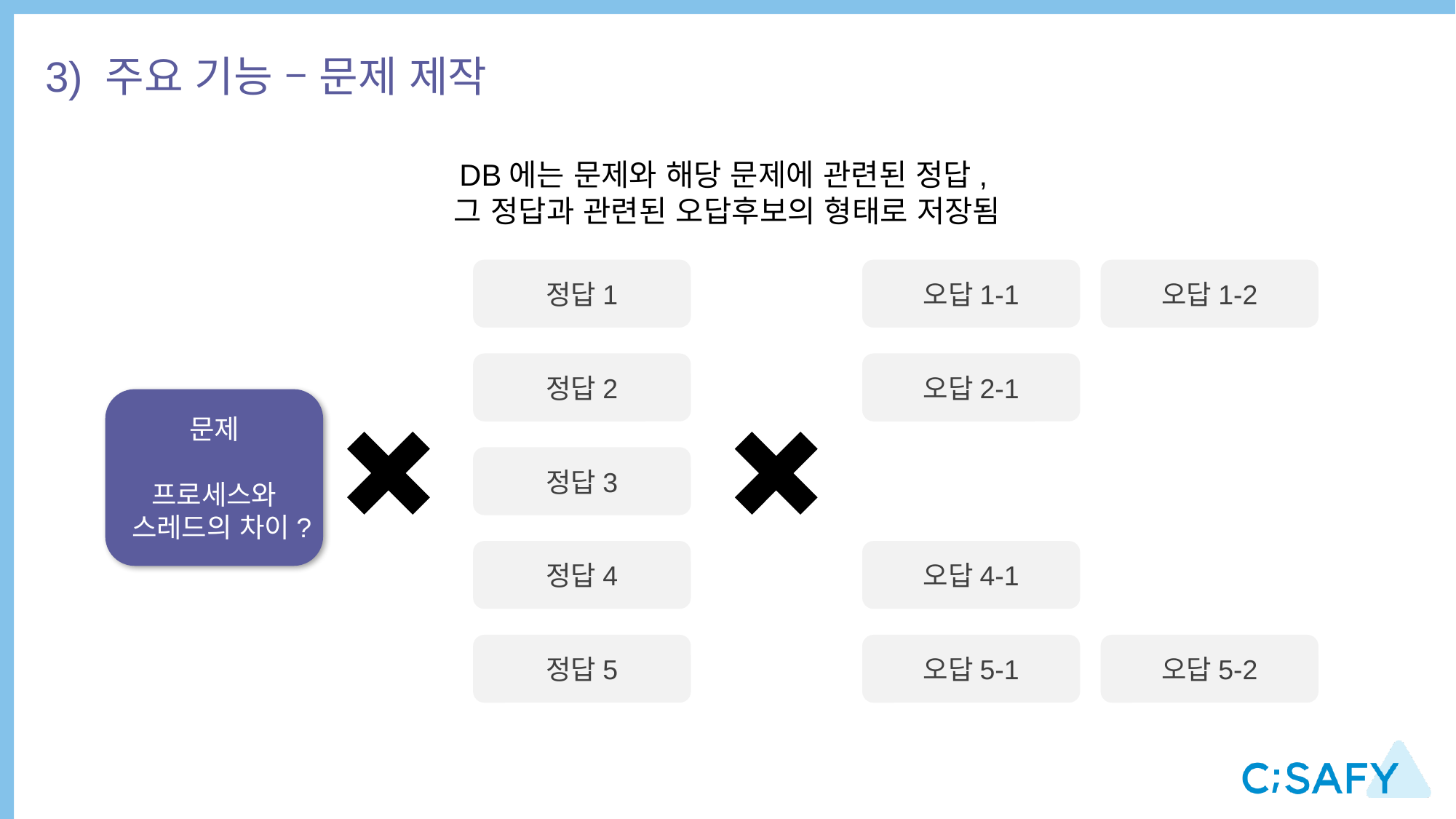

3) 주요 기능 – 문제 제작
DB에는 문제와 해당 문제에 관련된 정답,
그 정답과 관련된 오답후보의 형태로 저장됨
정답1
오답1-1
오답1-2
정답2
오답2-1
문제
프로세스와 스레드의 차이?

정답3
정답4
오답4-1
정답5
오답5-1
오답5-2